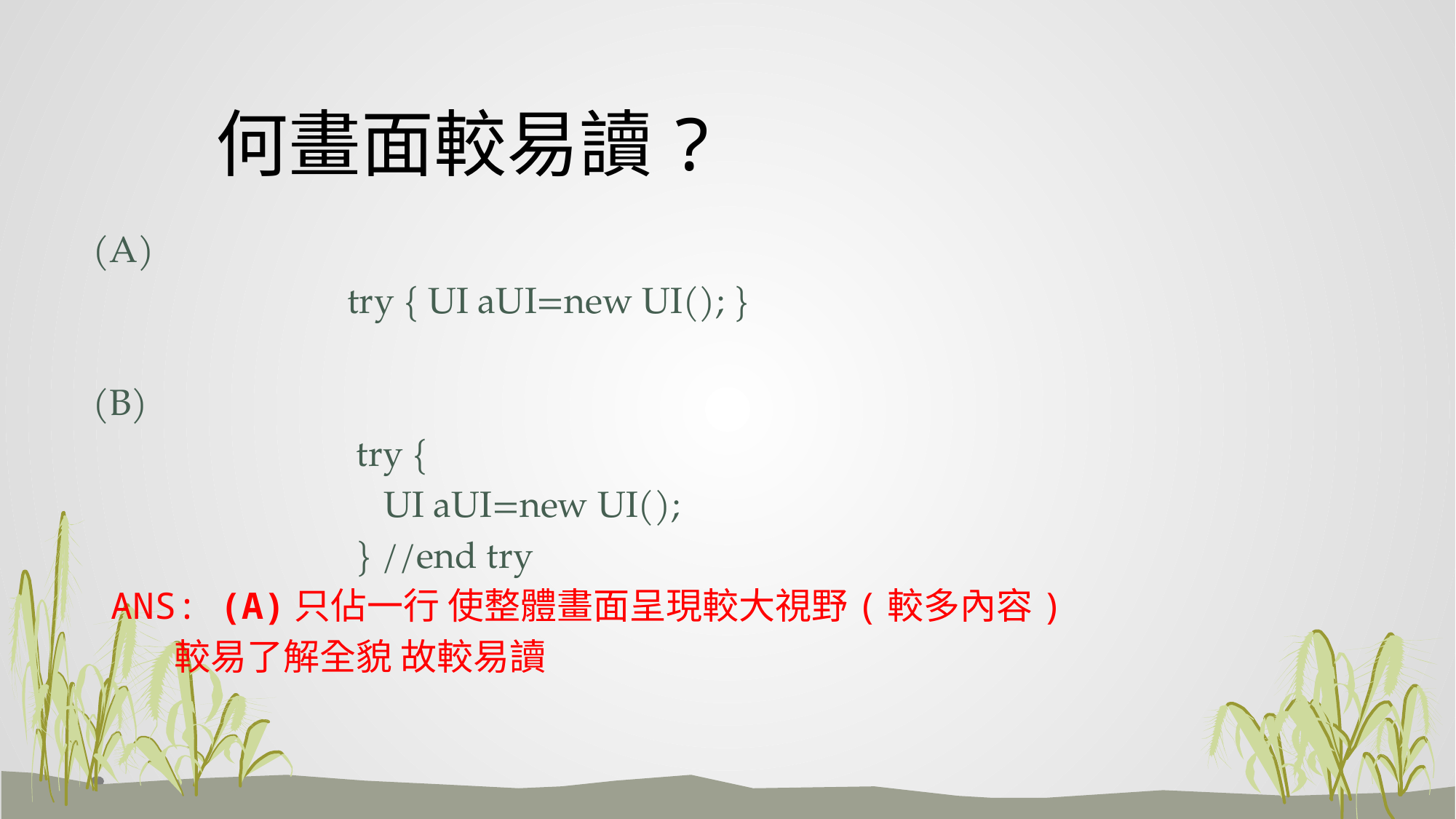

# 何畫面較易讀?
 (A)
                             try { UI aUI=new UI(); }

 (B)
                              try {
                                 UI aUI=new UI();
                              } //end try
   ANS: (A)只佔一行 使整體畫面呈現較大視野(較多內容)
          較易了解全貌 故較易讀